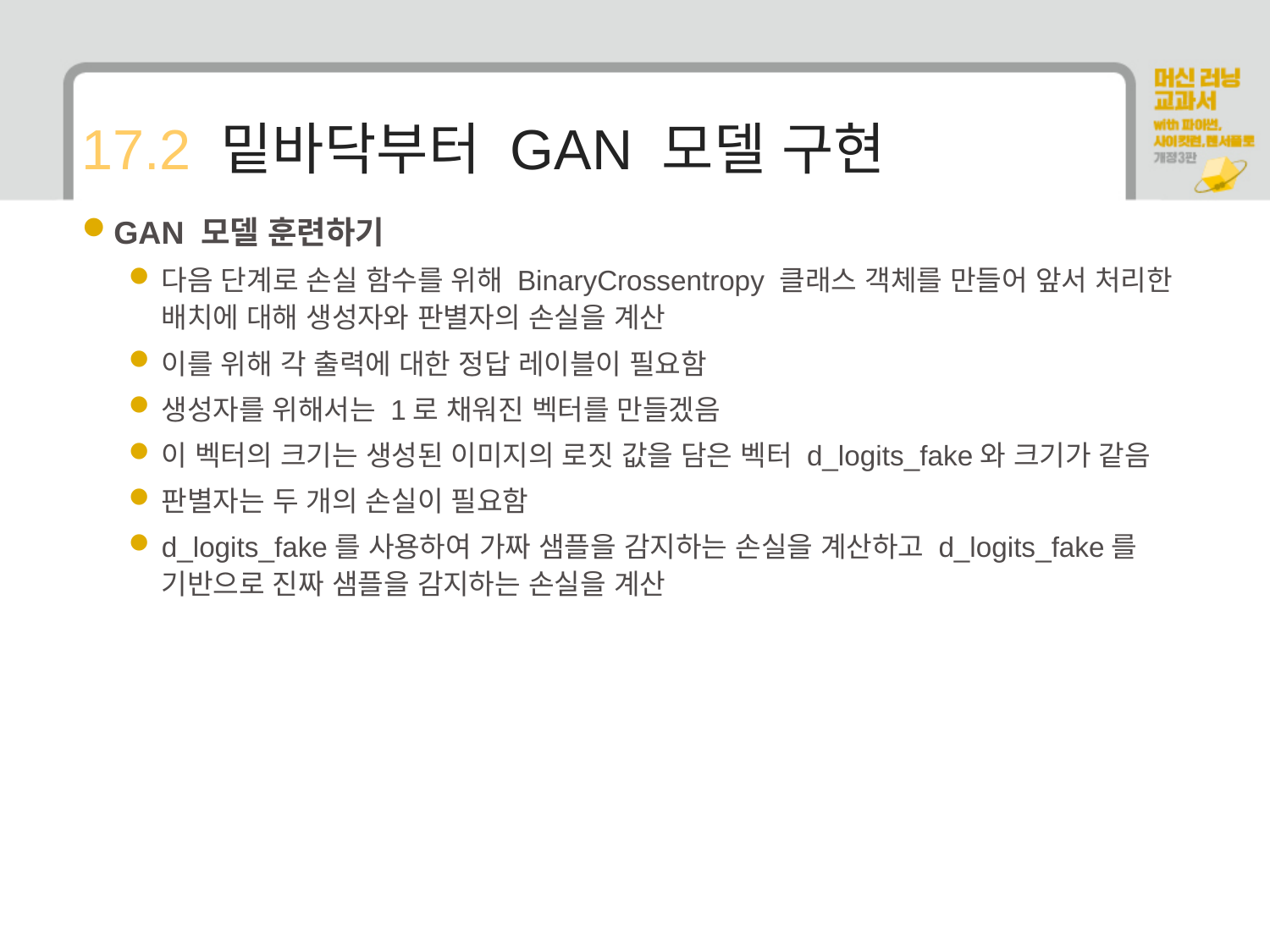

# 17.2 밑바닥부터 GAN 모델 구현
GAN 모델 훈련하기
다음 단계로 손실 함수를 위해 BinaryCrossentropy 클래스 객체를 만들어 앞서 처리한 배치에 대해 생성자와 판별자의 손실을 계산
이를 위해 각 출력에 대한 정답 레이블이 필요함
생성자를 위해서는 1로 채워진 벡터를 만들겠음
이 벡터의 크기는 생성된 이미지의 로짓 값을 담은 벡터 d_logits_fake와 크기가 같음
판별자는 두 개의 손실이 필요함
d_logits_fake를 사용하여 가짜 샘플을 감지하는 손실을 계산하고 d_logits_fake를 기반으로 진짜 샘플을 감지하는 손실을 계산